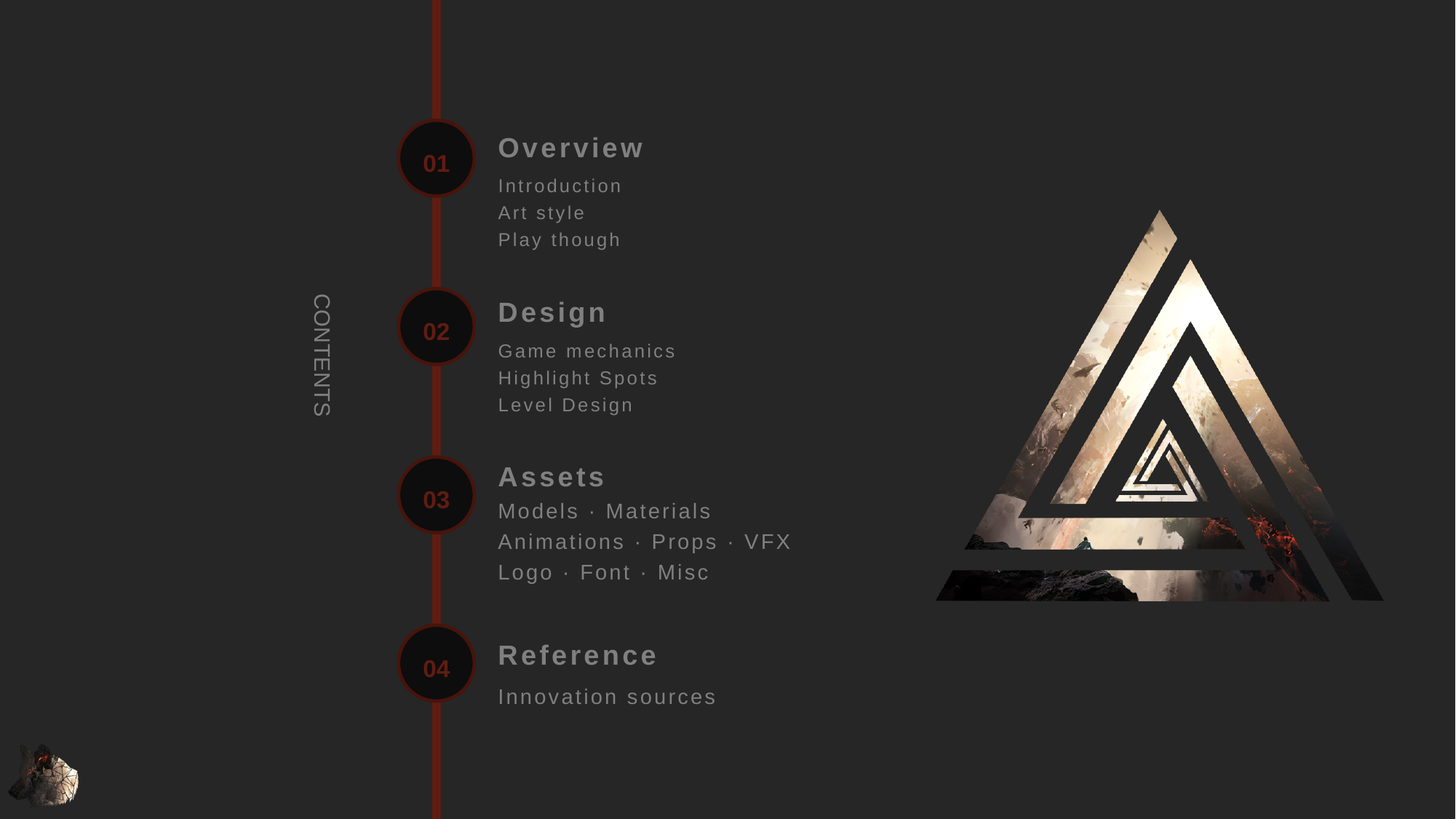

目 录
Overview
01
Introduction
Art style
Play though
CONTENTS
Design
02
Game mechanics
Highlight Spots
Level Design
Assets
03
Models · Materials
Animations · Props · VFX
Logo · Font · Misc
04
Reference
Innovation sources